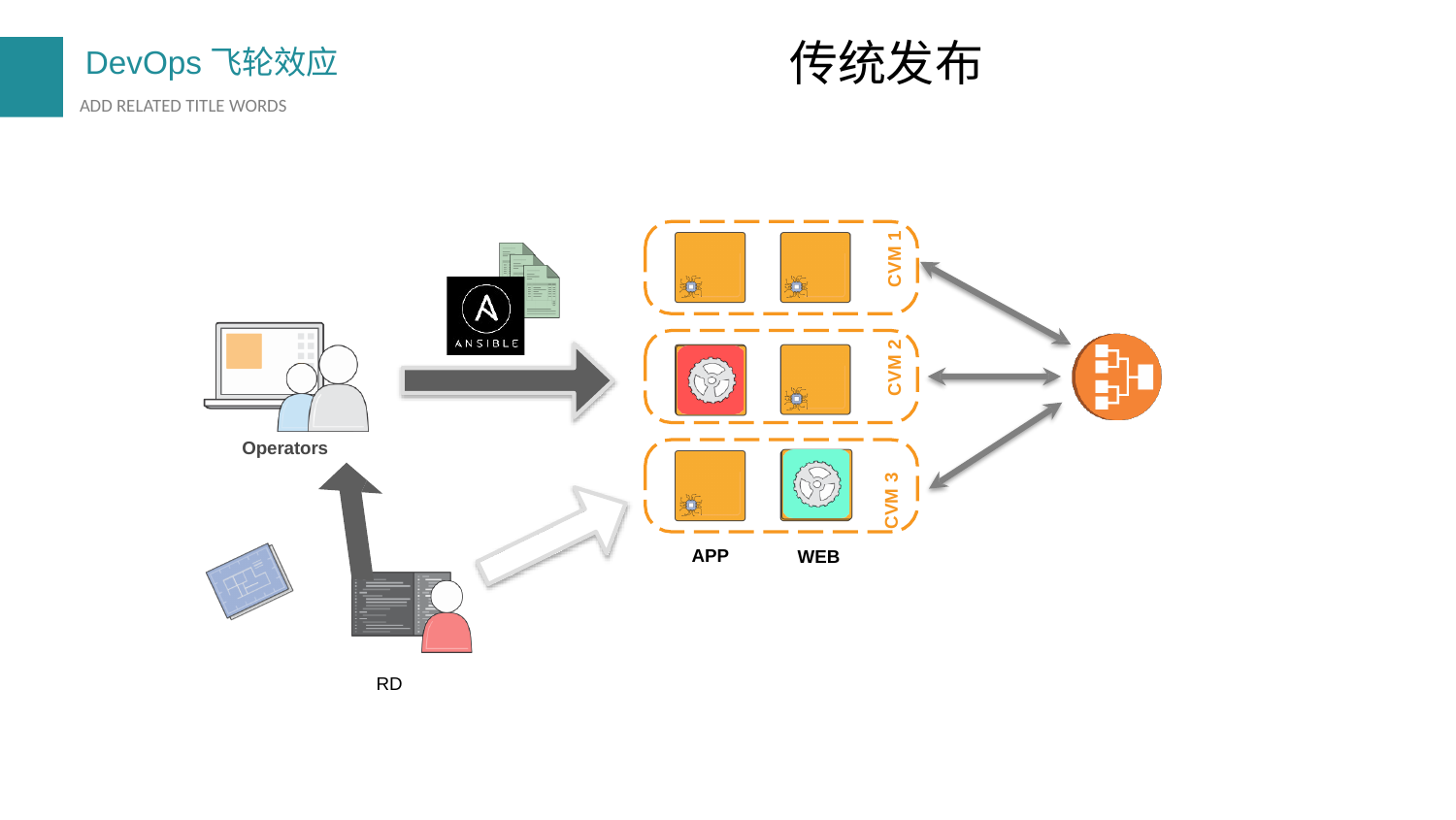

传统发布

CVM 1

CVM 2

Operators

CVM 3

APP
WEB

RD